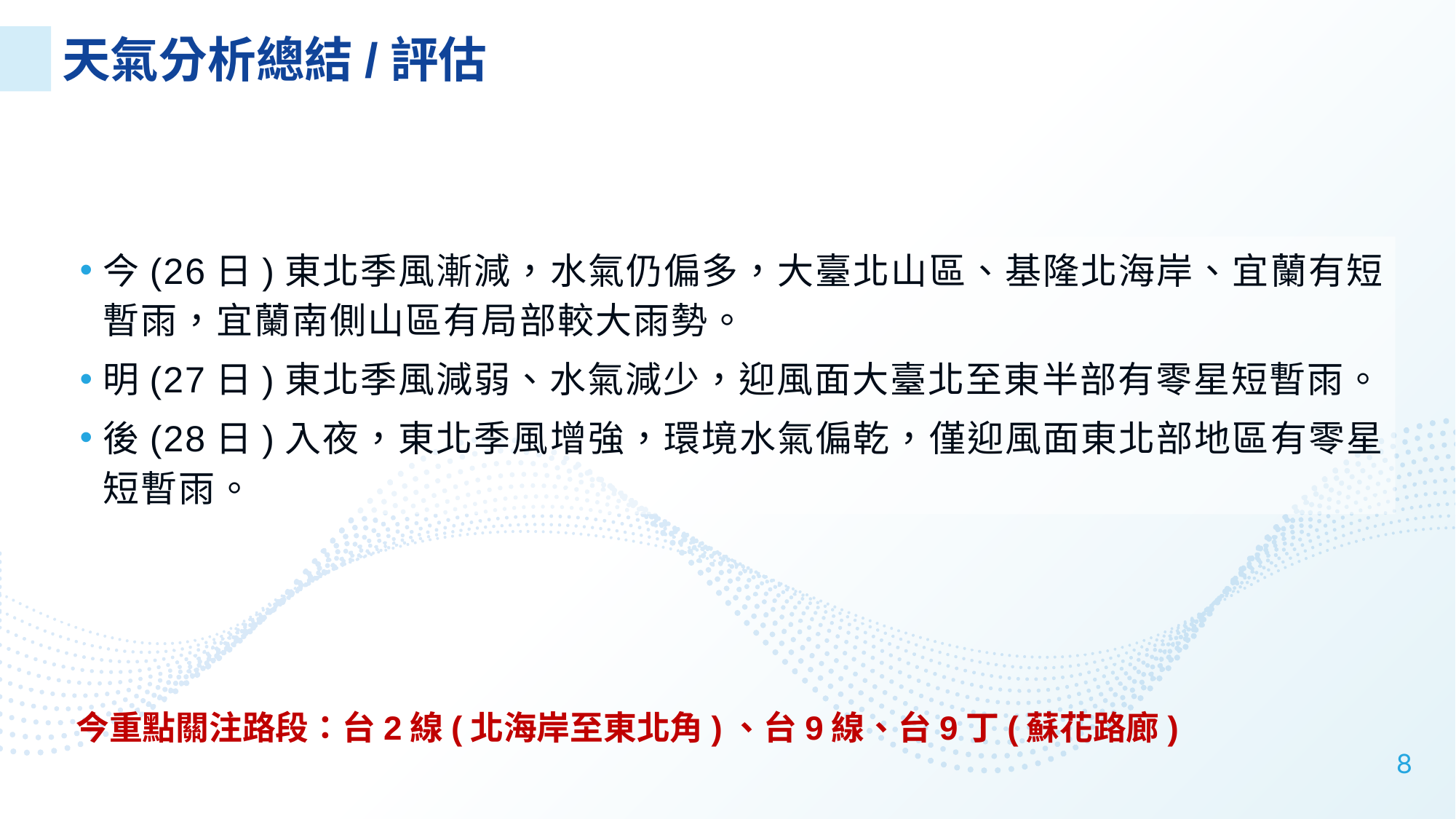

今(26日)東北季風漸減，水氣仍偏多，大臺北山區、基隆北海岸、宜蘭有短暫雨，宜蘭南側山區有局部較大雨勢。
明(27日)東北季風減弱、水氣減少，迎風面大臺北至東半部有零星短暫雨。
後(28日)入夜，東北季風增強，環境水氣偏乾，僅迎風面東北部地區有零星短暫雨。
今重點關注路段：台2線(北海岸至東北角)、台9線、台9丁(蘇花路廊)

8